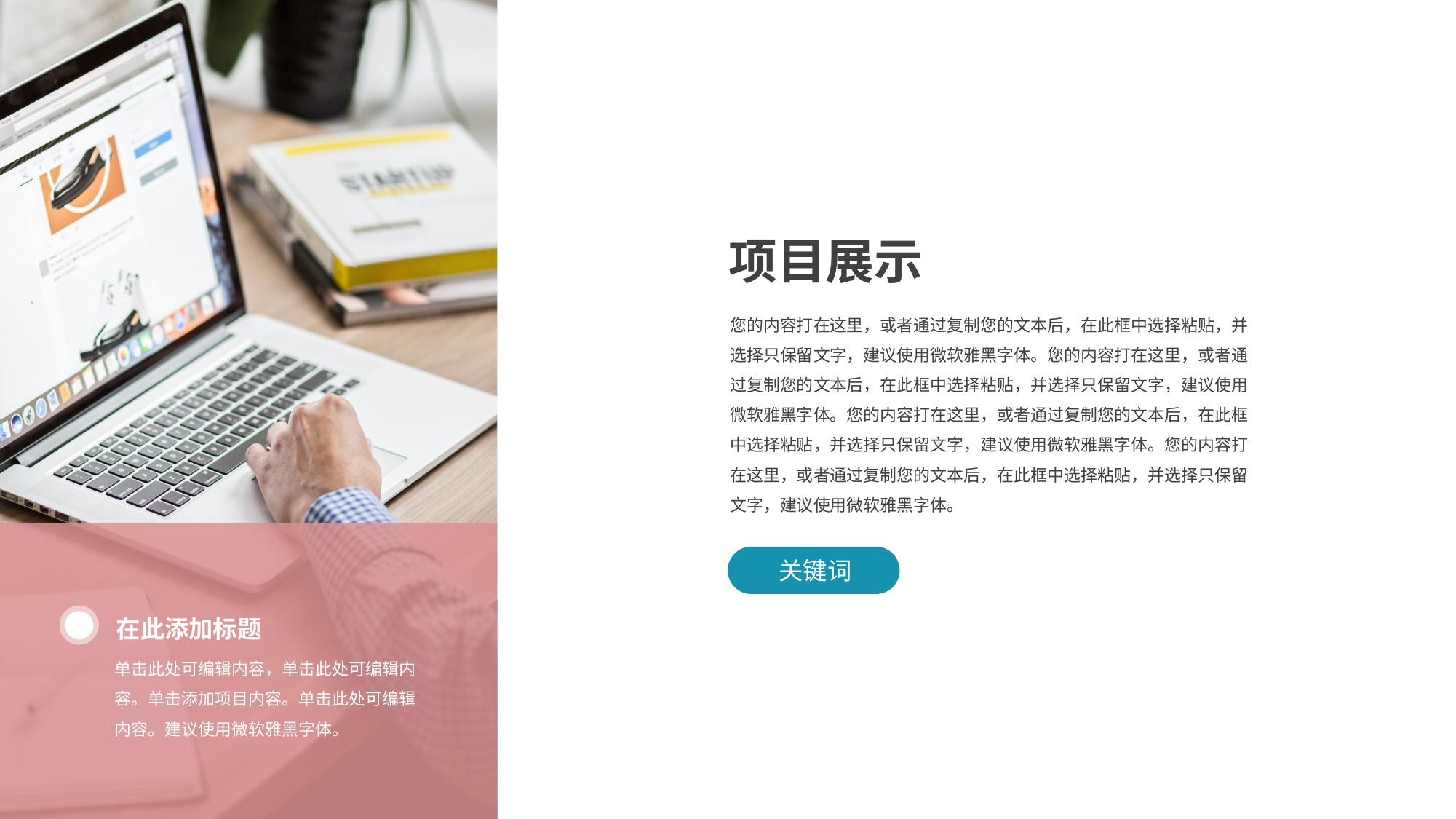

项目展示
您的内容打在这里，或者通过复制您的文本后，在此框中选择粘贴，并选择只保留文字，建议使用微软雅黑字体。您的内容打在这里，或者通过复制您的文本后，在此框中选择粘贴，并选择只保留文字，建议使用微软雅黑字体。您的内容打在这里，或者通过复制您的文本后，在此框中选择粘贴，并选择只保留文字，建议使用微软雅黑字体。您的内容打在这里，或者通过复制您的文本后，在此框中选择粘贴，并选择只保留文字，建议使用微软雅黑字体。

关键词
在此添加标题

单击此处可编辑内容，单击此处可编辑内容。单击添加项目内容。单击此处可编辑内容。建议使用微软雅黑字体。